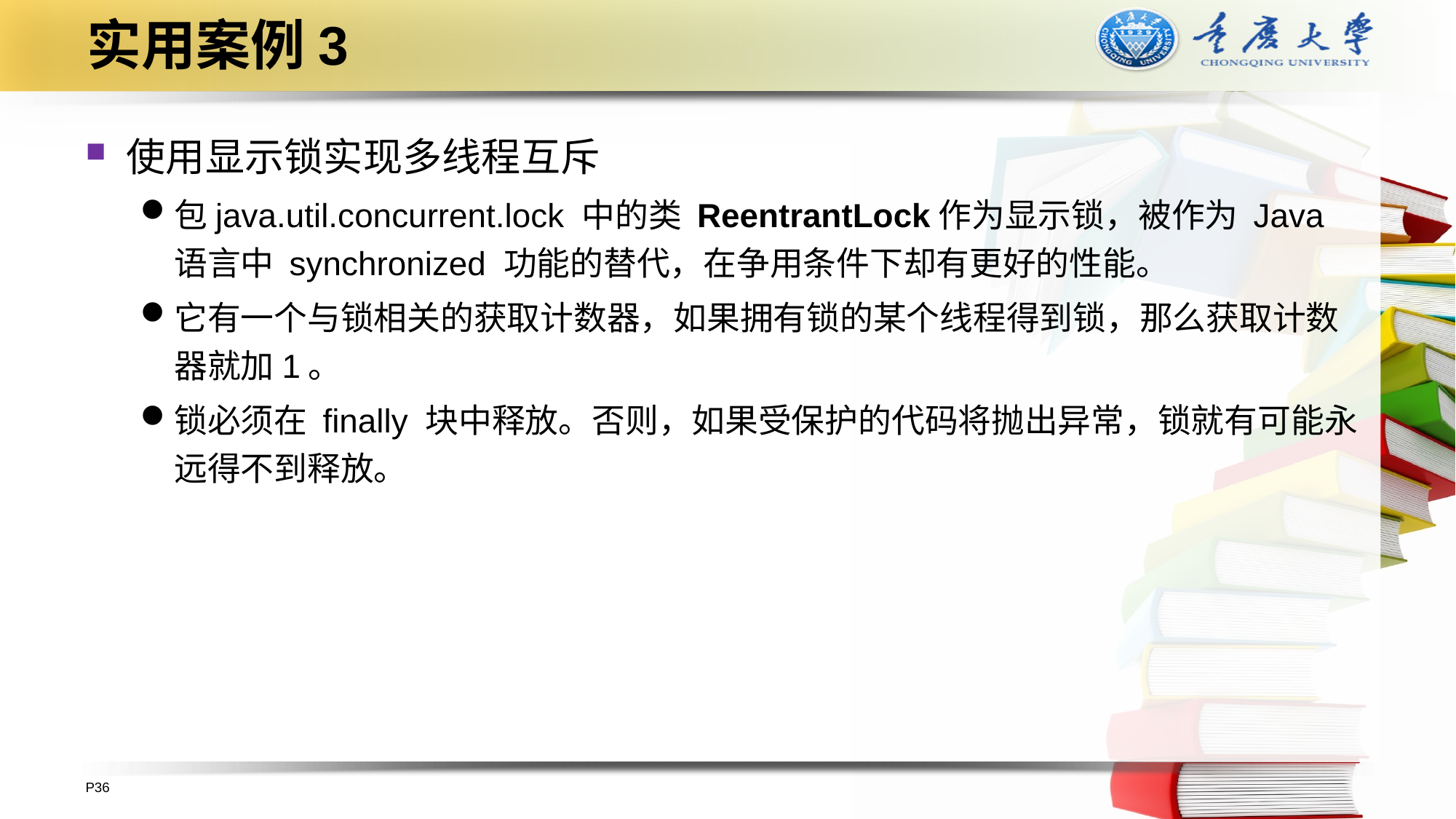

# 实用案例3
使用显示锁实现多线程互斥
包java.util.concurrent.lock 中的类 ReentrantLock作为显示锁，被作为 Java 语言中 synchronized 功能的替代，在争用条件下却有更好的性能。
它有一个与锁相关的获取计数器，如果拥有锁的某个线程得到锁，那么获取计数器就加1。
锁必须在 finally 块中释放。否则，如果受保护的代码将抛出异常，锁就有可能永远得不到释放。

P36